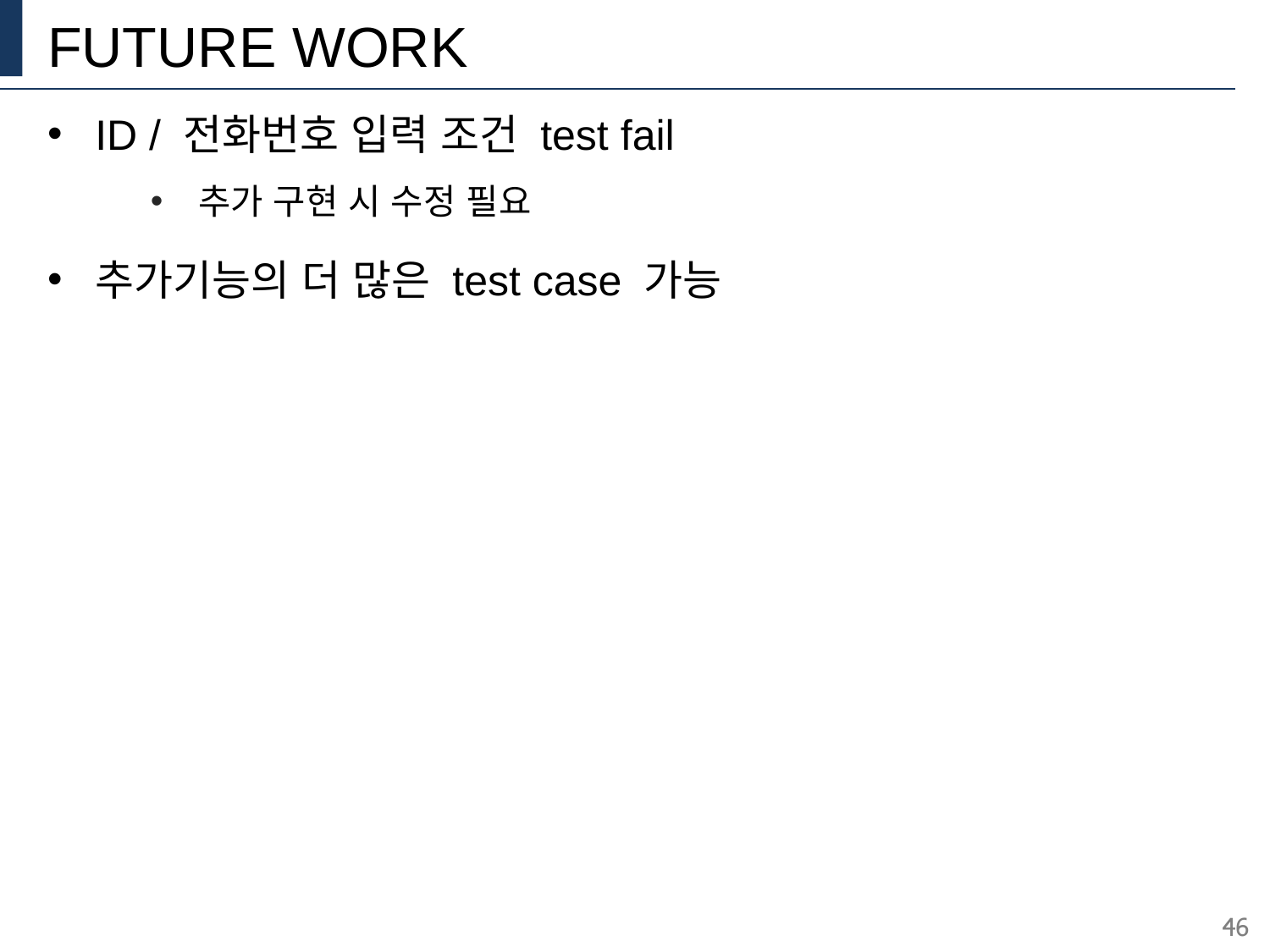

# Future work
ID / 전화번호 입력 조건 test fail
추가 구현 시 수정 필요
추가기능의 더 많은 test case 가능